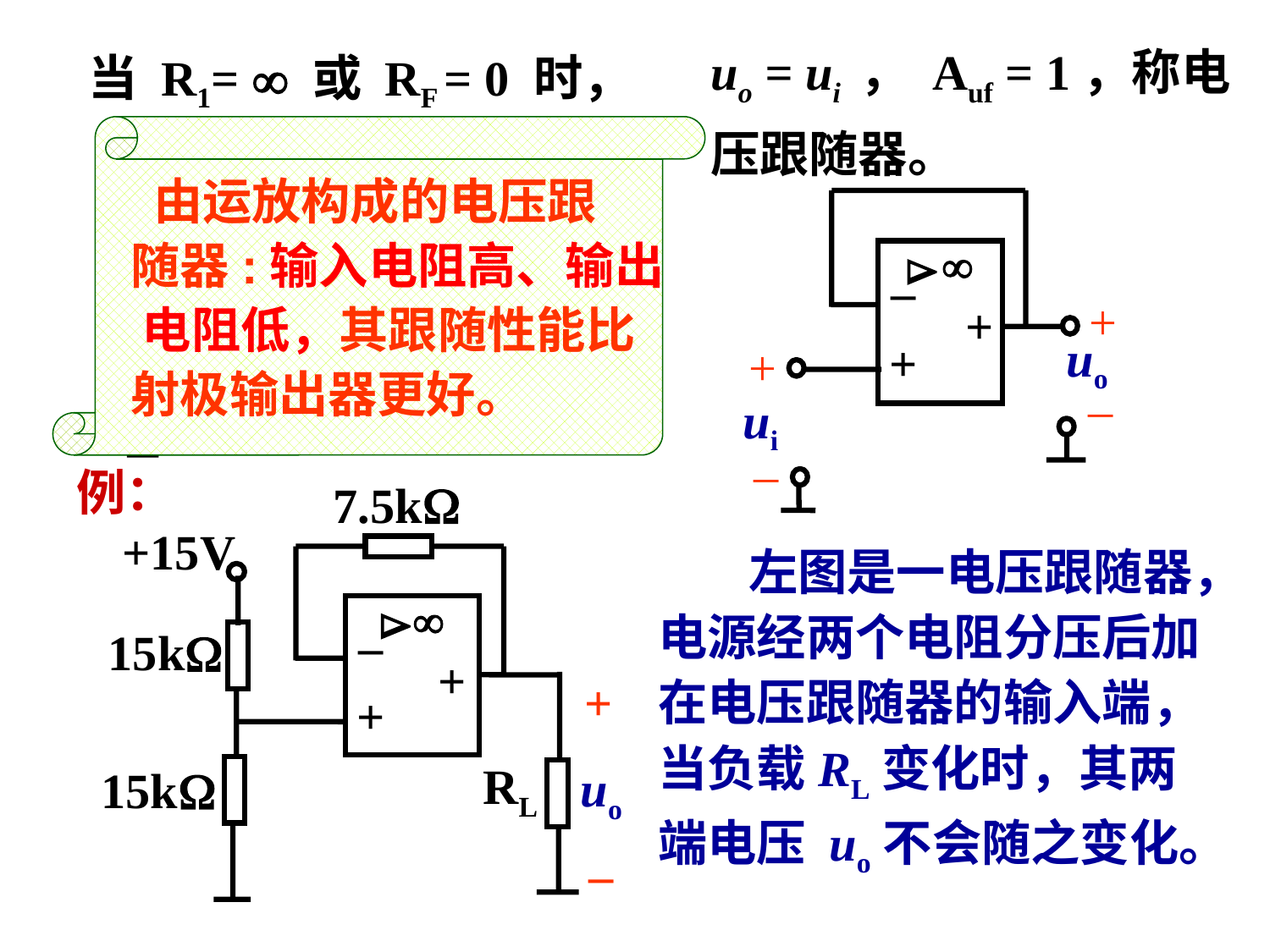

uo = ui ， Auf = 1，称电压跟随器。
 当 R1= ∞ 或 RF = 0 时，
RF

∞
Δ

–
+

+

R1
+

uo
+

R2
–
ui

–

   由运放构成的电压跟
 随器:输入电阻高、输出
  电阻低，其跟随性能比
 射极输出器更好。

∞
Δ

–
+
+

uo
+

+

–
ui

–

例：
 7.5kΩ
+15V

∞
Δ

–
15kΩ
+

+

+

RL
uo
15kΩ

–
       左图是一电压跟随器，电源经两个电阻分压后加在电压跟随器的输入端，当负载RL变化时，其两端电压 uo不会随之变化。